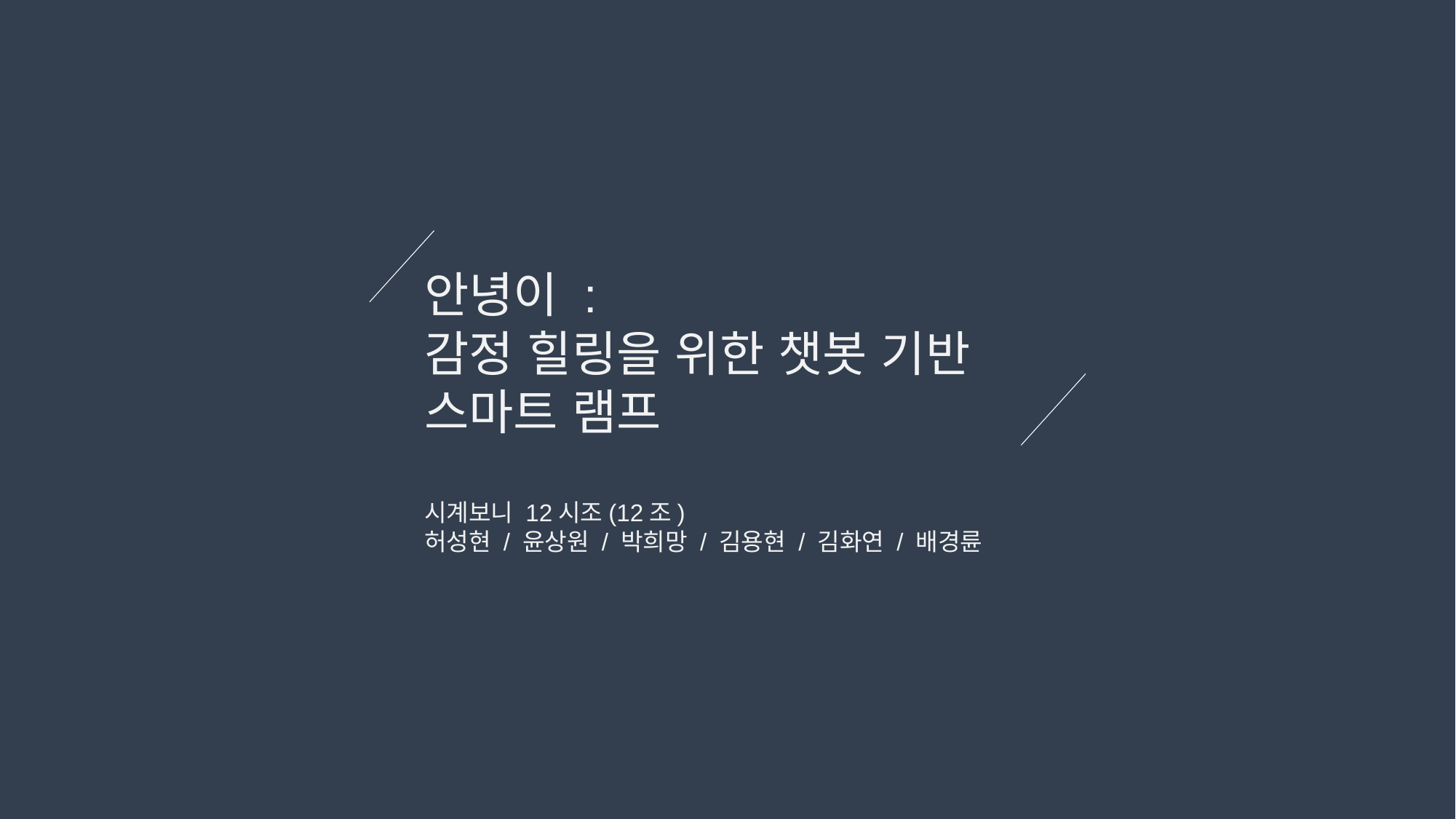

안녕이 :
감정 힐링을 위한 챗봇 기반 스마트 램프

시계보니 12시조(12조)
허성현 / 윤상원 / 박희망 / 김용현 / 김화연 / 배경륜